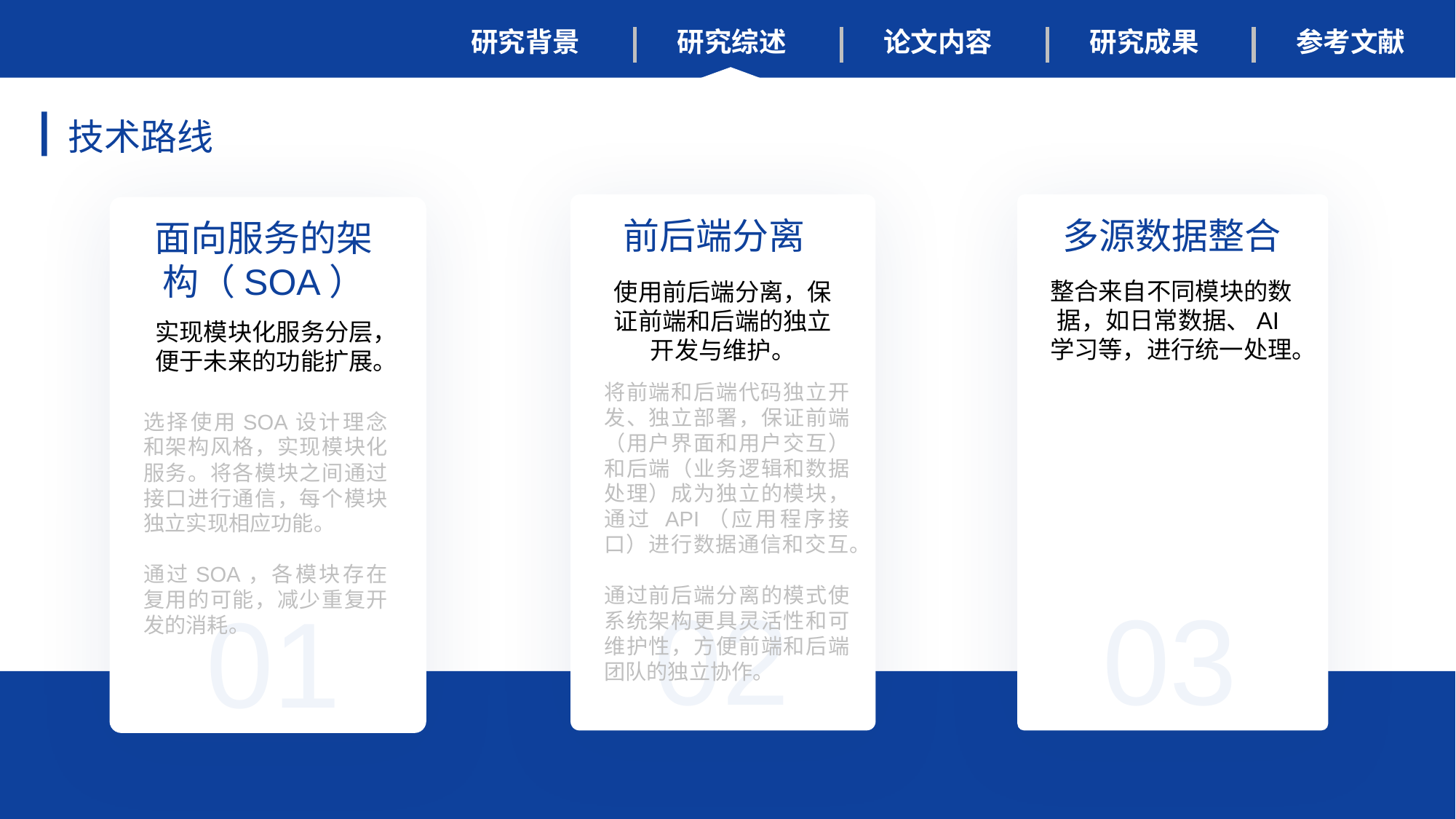

研究背景
研究综述
论文内容
研究成果
参考文献

技术路线

前后端分离
使用前后端分离，保证前端和后端的独立开发与维护。
将前端和后端代码独立开发、独立部署，保证前端（用户界面和用户交互）和后端（业务逻辑和数据处理）成为独立的模块，通过 API（应用程序接口）进行数据通信和交互。

通过前后端分离的模式使系统架构更具灵活性和可维护性，方便前端和后端团队的独立协作。
02

多源数据整合
整合来自不同模块的数据，如日常数据、AI学习等，进行统一处理。
03

面向服务的架构（SOA）
实现模块化服务分层，便于未来的功能扩展。
选择使用SOA设计理念和架构风格，实现模块化服务。将各模块之间通过接口进行通信，每个模块独立实现相应功能。

通过SOA，各模块存在复用的可能，减少重复开发的消耗。
01